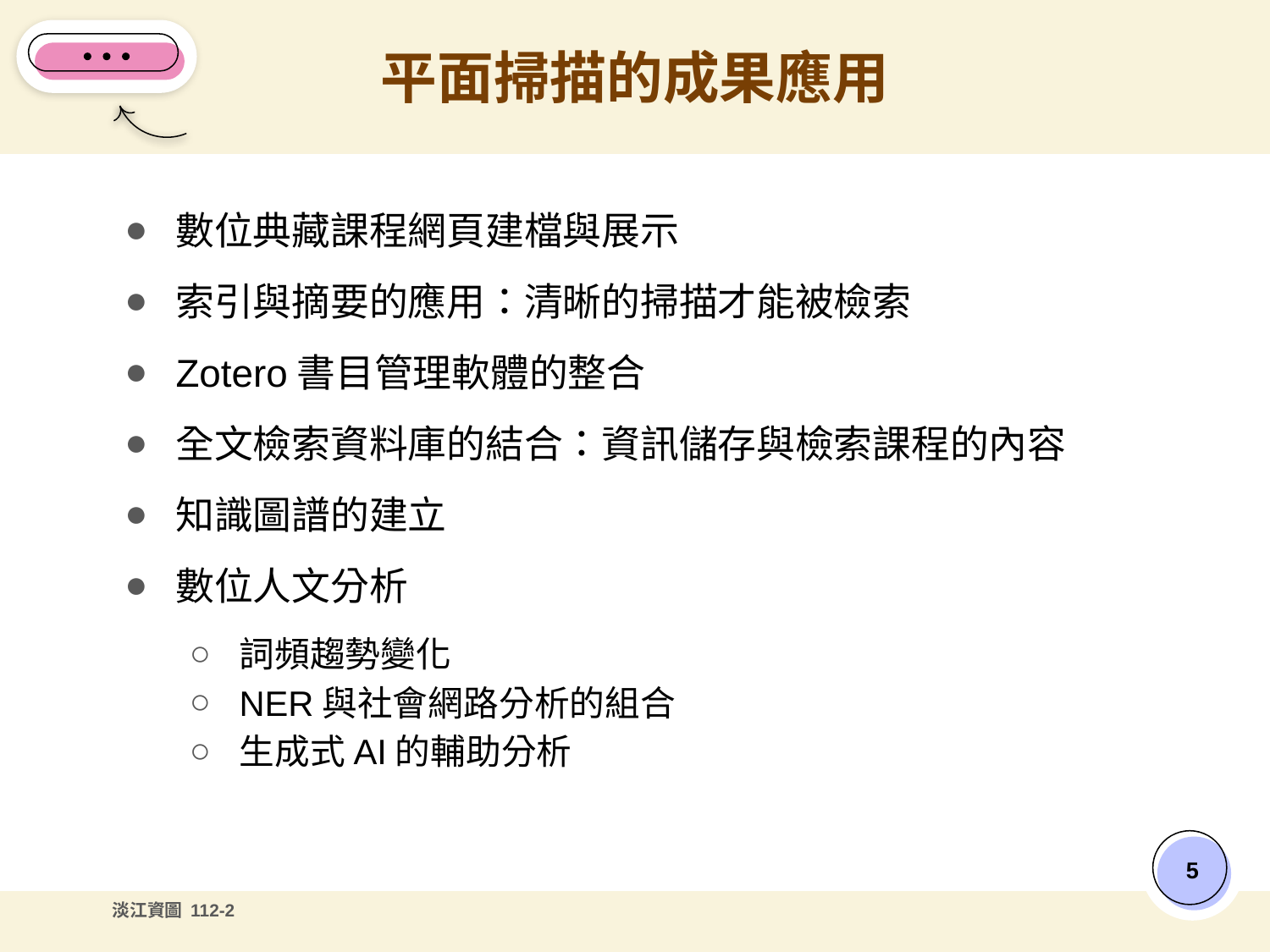

# 平面掃描的成果應用
數位典藏課程網頁建檔與展示
索引與摘要的應用：清晰的掃描才能被檢索
Zotero書目管理軟體的整合
全文檢索資料庫的結合：資訊儲存與檢索課程的內容
知識圖譜的建立
數位人文分析
詞頻趨勢變化
NER與社會網路分析的組合
生成式AI的輔助分析
5